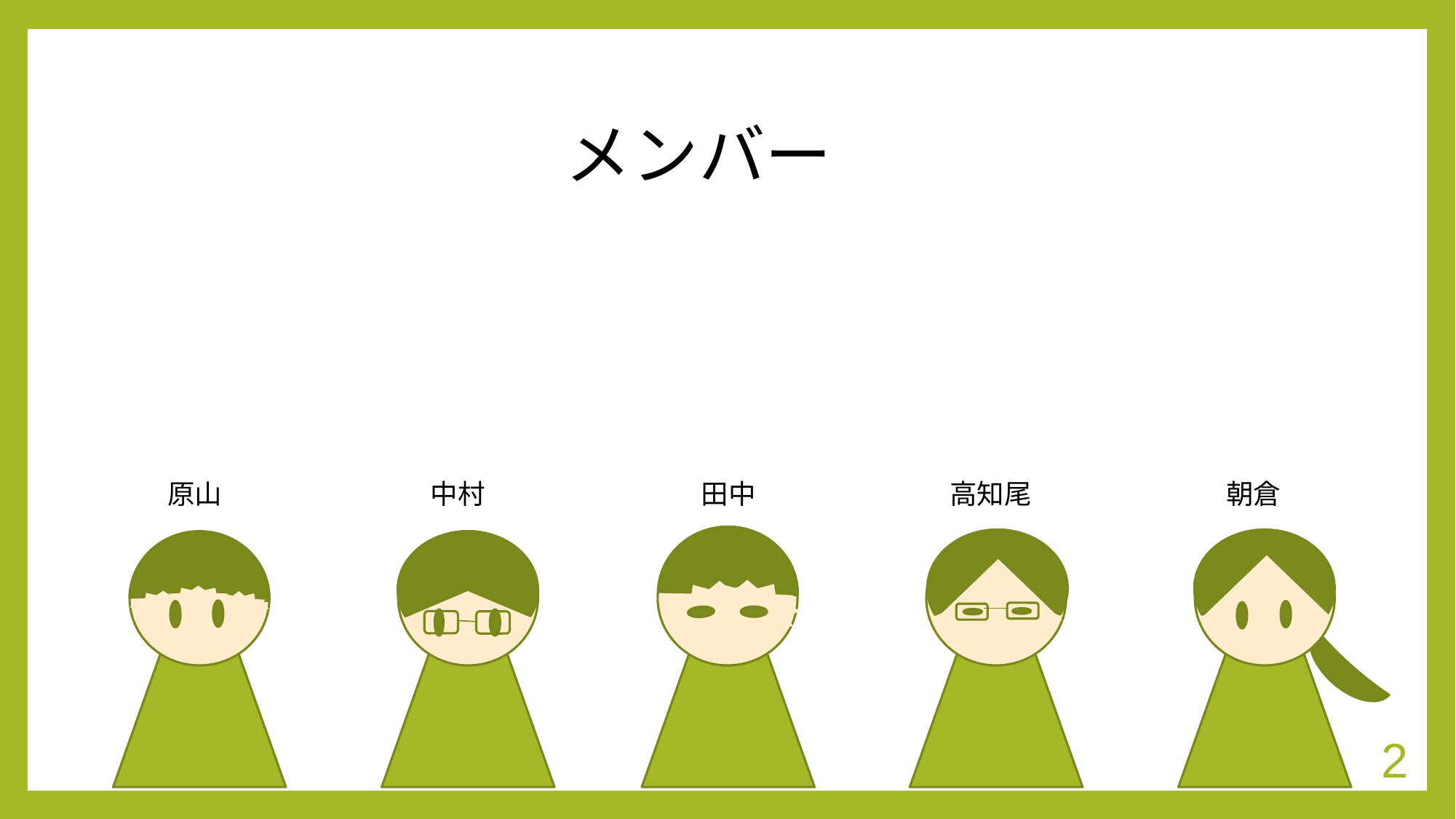

メンバー
原山
中村
田中
高知尾
朝倉

2